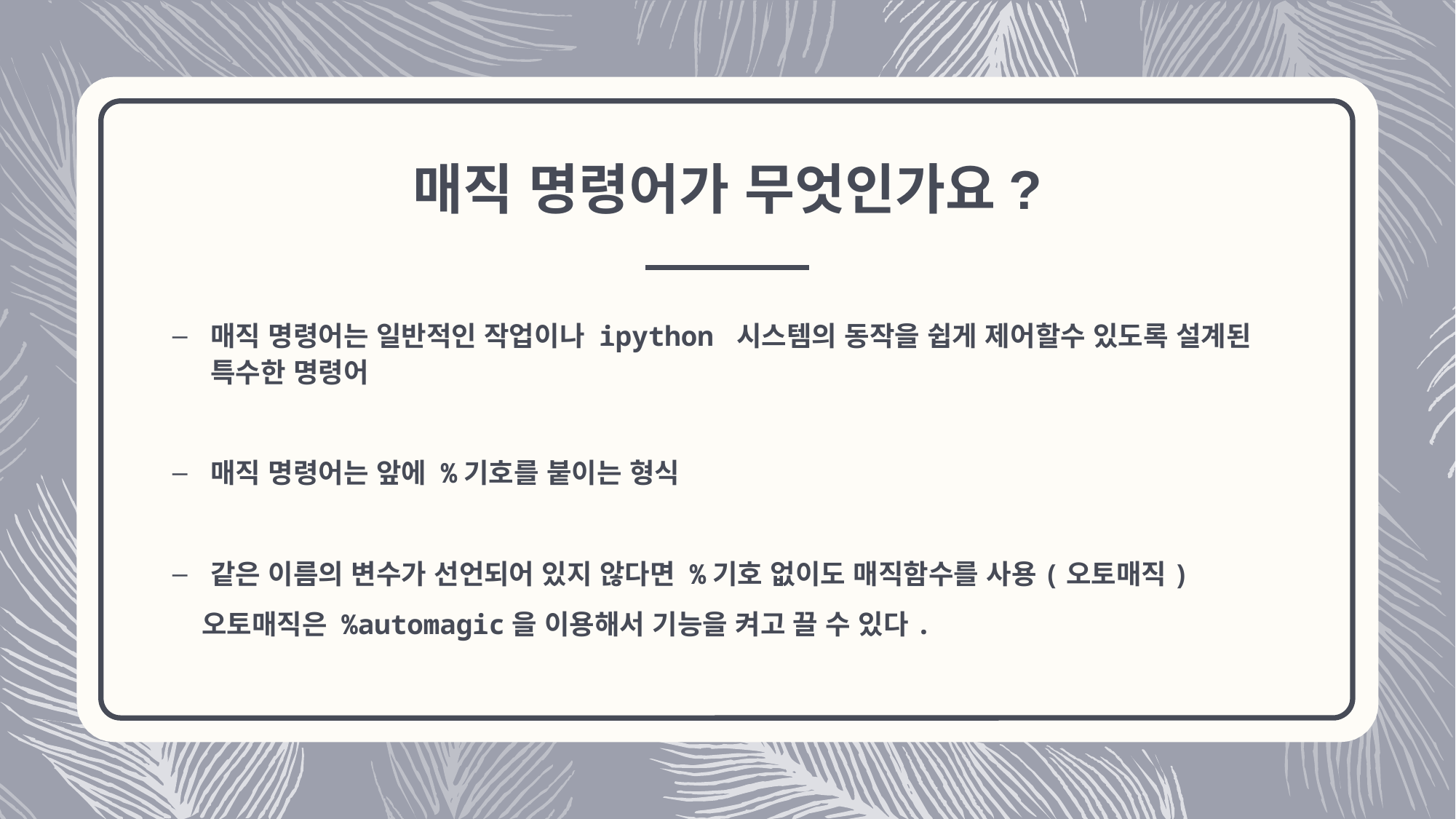

# 매직 명령어가 무엇인가요?
매직 명령어는 일반적인 작업이나 ipython 시스템의 동작을 쉽게 제어할수 있도록 설계된 특수한 명령어

매직 명령어는 앞에 %기호를 붙이는 형식

같은 이름의 변수가 선언되어 있지 않다면 %기호 없이도 매직함수를 사용(오토매직)
   오토매직은 %automagic을 이용해서 기능을 켜고 끌 수 있다.